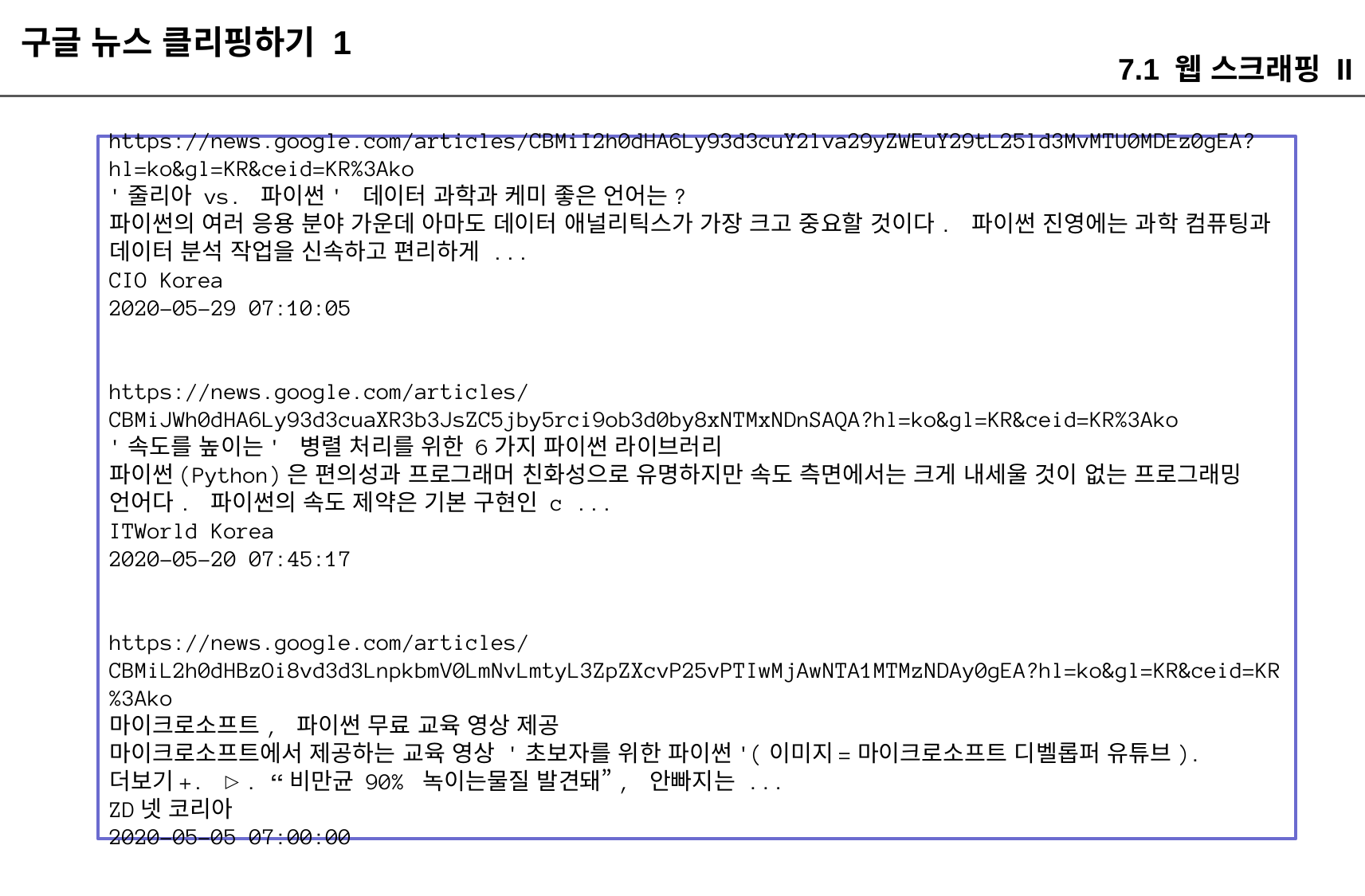

구글 뉴스 클리핑하기 1
7.1 웹 스크래핑 II
https://news.google.com/articles/CBMiI2h0dHA6Ly93d3cuY2lva29yZWEuY29tL25ld3MvMTU0MDEz0gEA?hl=ko&gl=KR&ceid=KR%3Ako
'줄리아 vs. 파이썬' 데이터 과학과 케미 좋은 언어는?
파이썬의 여러 응용 분야 가운데 아마도 데이터 애널리틱스가 가장 크고 중요할 것이다. 파이썬 진영에는 과학 컴퓨팅과 데이터 분석 작업을 신속하고 편리하게 ...
CIO Korea
2020-05-29 07:10:05

https://news.google.com/articles/CBMiJWh0dHA6Ly93d3cuaXR3b3JsZC5jby5rci9ob3d0by8xNTMxNDnSAQA?hl=ko&gl=KR&ceid=KR%3Ako
'속도를 높이는' 병렬 처리를 위한 6가지 파이썬 라이브러리
파이썬(Python)은 편의성과 프로그래머 친화성으로 유명하지만 속도 측면에서는 크게 내세울 것이 없는 프로그래밍 언어다. 파이썬의 속도 제약은 기본 구현인 c ...
ITWorld Korea
2020-05-20 07:45:17

https://news.google.com/articles/CBMiL2h0dHBzOi8vd3d3LnpkbmV0LmNvLmtyL3ZpZXcvP25vPTIwMjAwNTA1MTMzNDAy0gEA?hl=ko&gl=KR&ceid=KR%3Ako
마이크로소프트, 파이썬 무료 교육 영상 제공
마이크로소프트에서 제공하는 교육 영상 '초보자를 위한 파이썬'(이미지=마이크로소프트 디벨롭퍼 유튜브). 더보기+. ▷. “비만균 90% 녹이는물질 발견돼”, 안빠지는 ...
ZD넷 코리아
2020-05-05 07:00:00